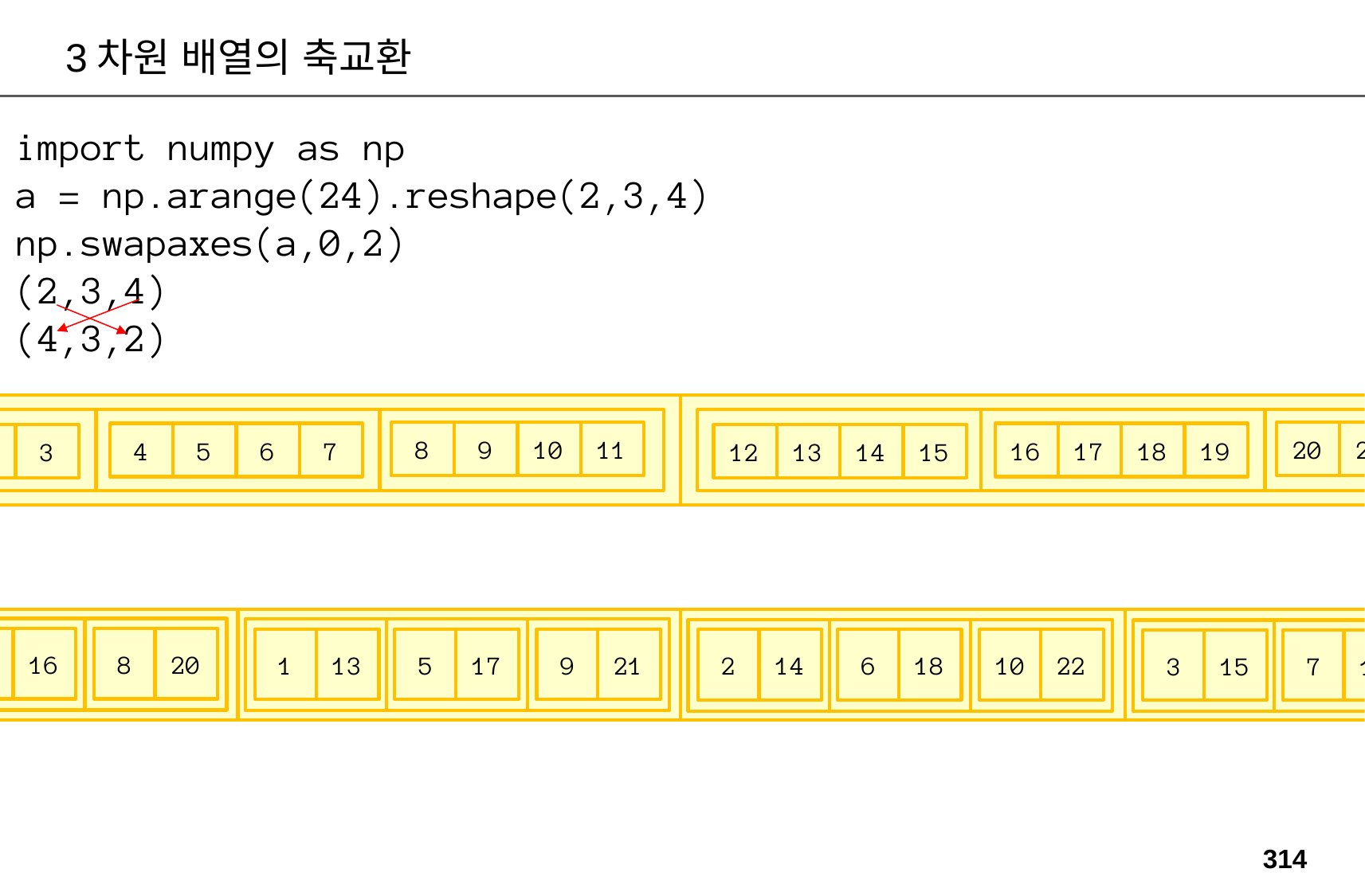

3차원 배열의 축교환
import numpy as np
a = np.arange(24).reshape(2,3,4)
np.swapaxes(a,0,2)
(2,3,4)
(4,3,2)

20
21
22
23
8
9
10
11
16
17
18
19
4
5
6
7
3
12
13
14
15
0
1
2

0
12
4
16
8
20
1
13
5
17
9
21
2
14
6
18
10
22
3
15
7
19
11
23